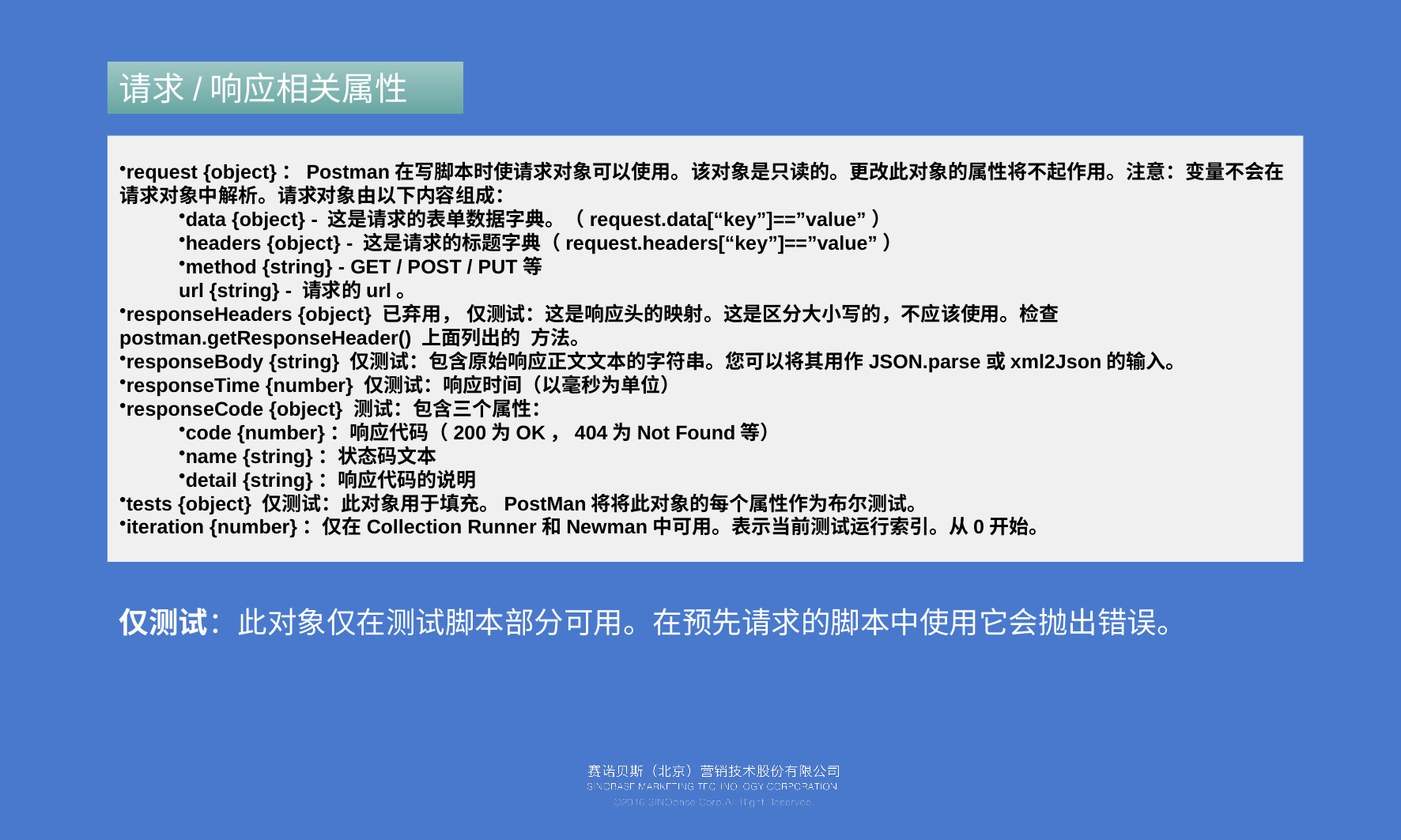

请求/响应相关属性

request {object}：Postman在写脚本时使请求对象可以使用。该对象是只读的。更改此对象的属性将不起作用。注意：变量不会在请求对象中解析。请求对象由以下内容组成：
data {object} - 这是请求的表单数据字典。（request.data[“key”]==”value”）
headers {object} - 这是请求的标题字典（request.headers[“key”]==”value”）
method {string} - GET / POST / PUT等
url {string} - 请求的url。
responseHeaders {object} 已弃用， 仅测试：这是响应头的映射。这是区分大小写的，不应该使用。检查postman.getResponseHeader() 上面列出的  方法。
responseBody {string} 仅测试：包含原始响应正文文本的字符串。您可以将其用作JSON.parse或xml2Json的输入。
responseTime {number} 仅测试：响应时间（以毫秒为单位）
responseCode {object} 测试：包含三个属性：
code {number}：响应代码（200为OK，404为Not Found等）
name {string}：状态码文本
detail {string}：响应代码的说明
tests {object} 仅测试：此对象用于填充。PostMan将将此对象的每个属性作为布尔测试。
iteration {number}：仅在Collection Runner和Newman中可用。表示当前测试运行索引。从0开始。

仅测试：此对象仅在测试脚本部分可用。在预先请求的脚本中使用它会抛出错误。